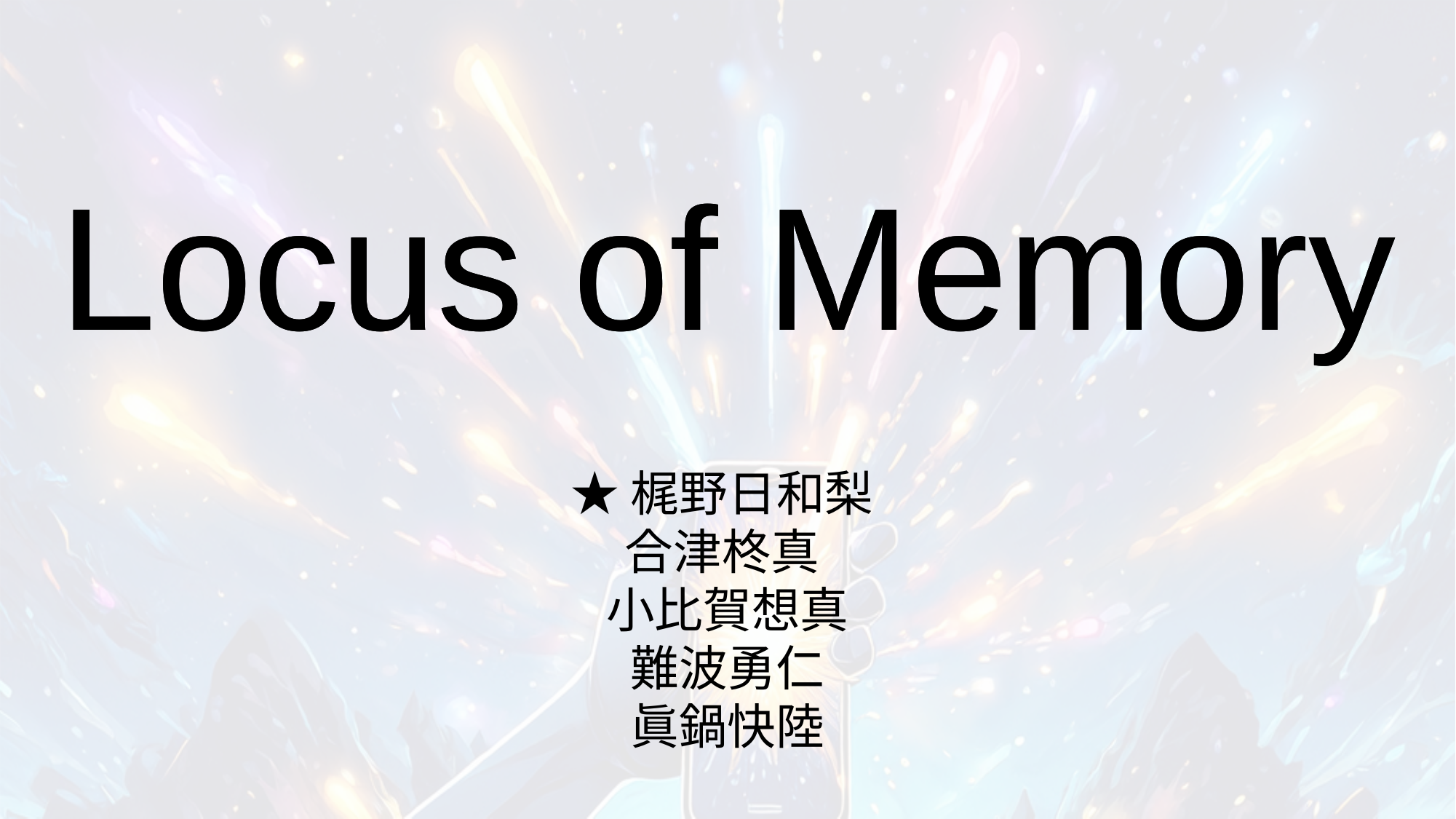

Locus of Memory
Locus of Memory
★梶野日和梨
合津柊真
小比賀想真
難波勇仁
眞鍋快陸